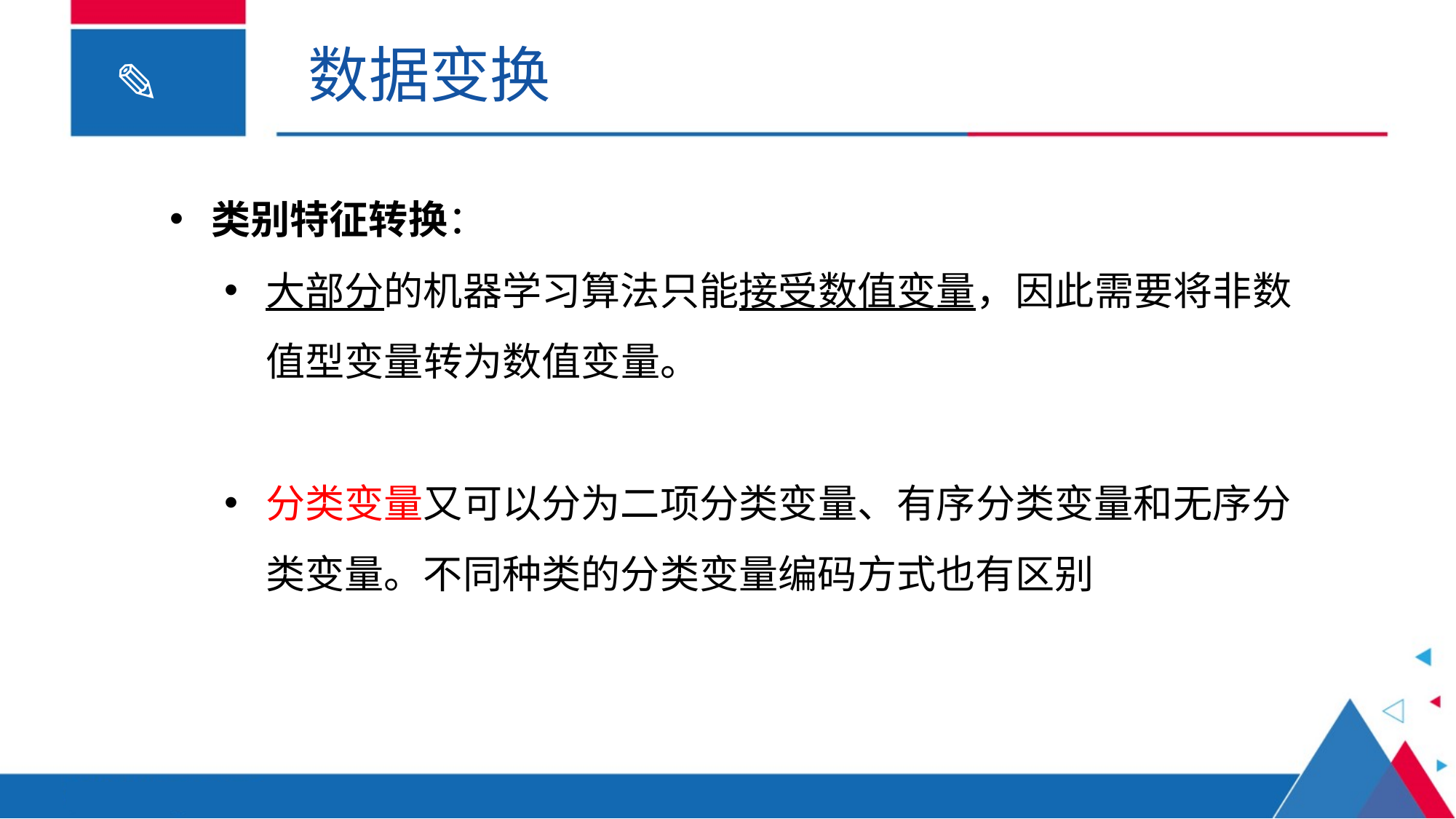

数据变换
类别特征转换：
大部分的机器学习算法只能接受数值变量，因此需要将非数值型变量转为数值变量。

分类变量又可以分为二项分类变量、有序分类变量和无序分类变量。不同种类的分类变量编码方式也有区别